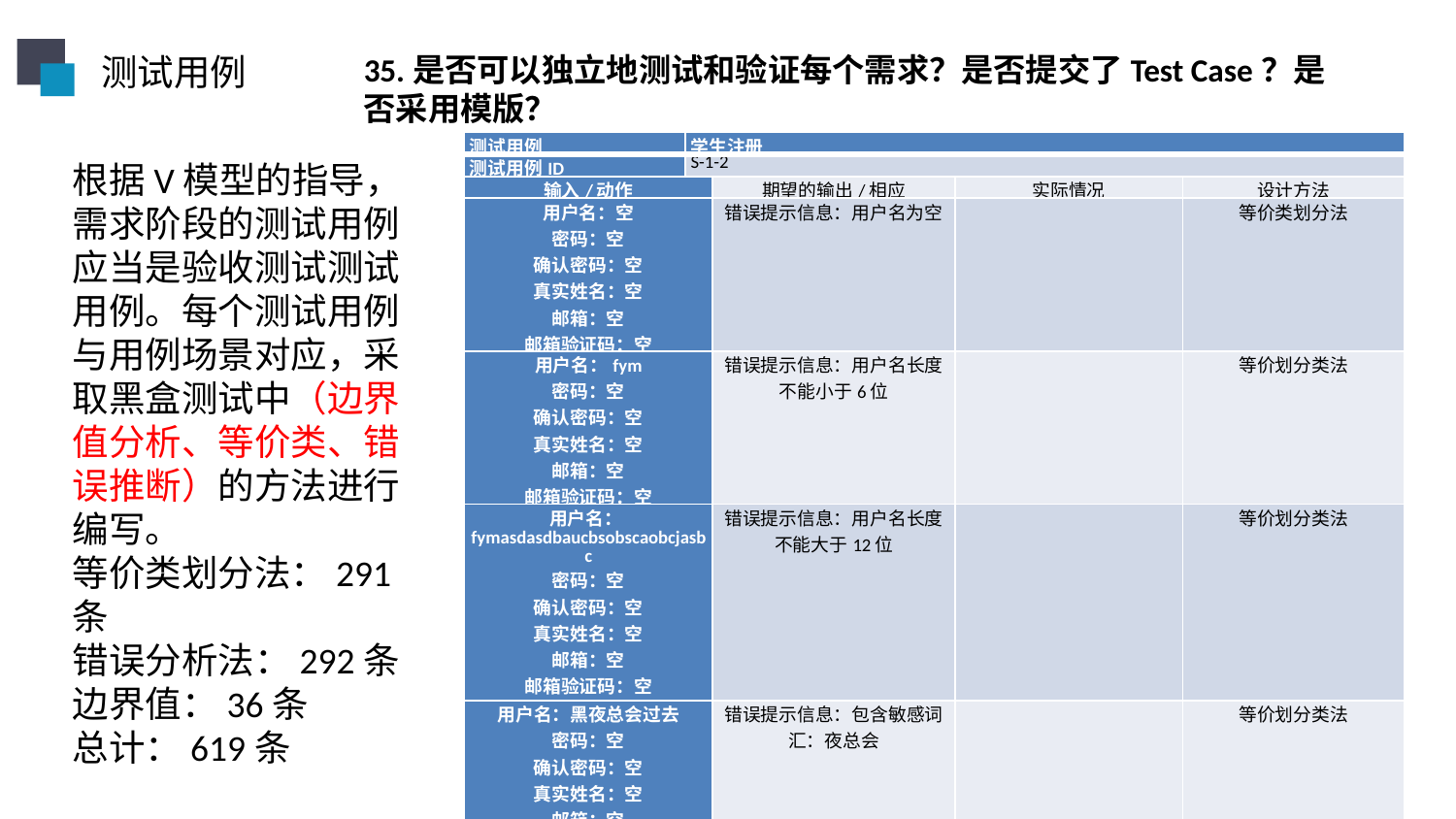

测试用例
35.是否可以独立地测试和验证每个需求？是否提交了Test Case？是否采用模版？
| 测试用例 | 学生注册 |  |  |  |
| --- | --- | --- | --- | --- |
| 测试用例ID | S-1-2 |  |  |  |
| 输入/动作 |  | 期望的输出/相应 | 实际情况 | 设计方法 |
| 用户名：空 密码：空 确认密码：空 真实姓名：空 邮箱：空 邮箱验证码：空 身份证号码：空 |  | 错误提示信息：用户名为空 |  | 等价类划分法 |
| 用户名：fym 密码：空 确认密码：空 真实姓名：空 邮箱：空 邮箱验证码：空 身份证号码：空 |  | 错误提示信息：用户名长度不能小于6位 |  | 等价划分类法 |
| 用户名：fymasdasdbaucbsobscaobcjasbc 密码：空 确认密码：空 真实姓名：空 邮箱：空 邮箱验证码：空 身份证号码：空 |  | 错误提示信息：用户名长度不能大于12位 |  | 等价划分类法 |
| 用户名：黑夜总会过去 密码：空 确认密码：空 真实姓名：空 邮箱：空 邮箱验证码：空 身份证号码：空 |  | 错误提示信息：包含敏感词汇：夜总会 |  | 等价划分类法 |
| 用户名：fenghh 密码：1 确认密码：空 真实姓名：空 邮箱：空 邮箱验证码：空 身份证号码：空 |  | 错误提示信息：密码长度小于6位 |  | 等价划分类法 |
根据V模型的指导，需求阶段的测试用例应当是验收测试测试用例。每个测试用例与用例场景对应，采取黑盒测试中（边界值分析、等价类、错误推断）的方法进行编写。
等价类划分法：291条
错误分析法：292条
边界值：36条
总计：619条